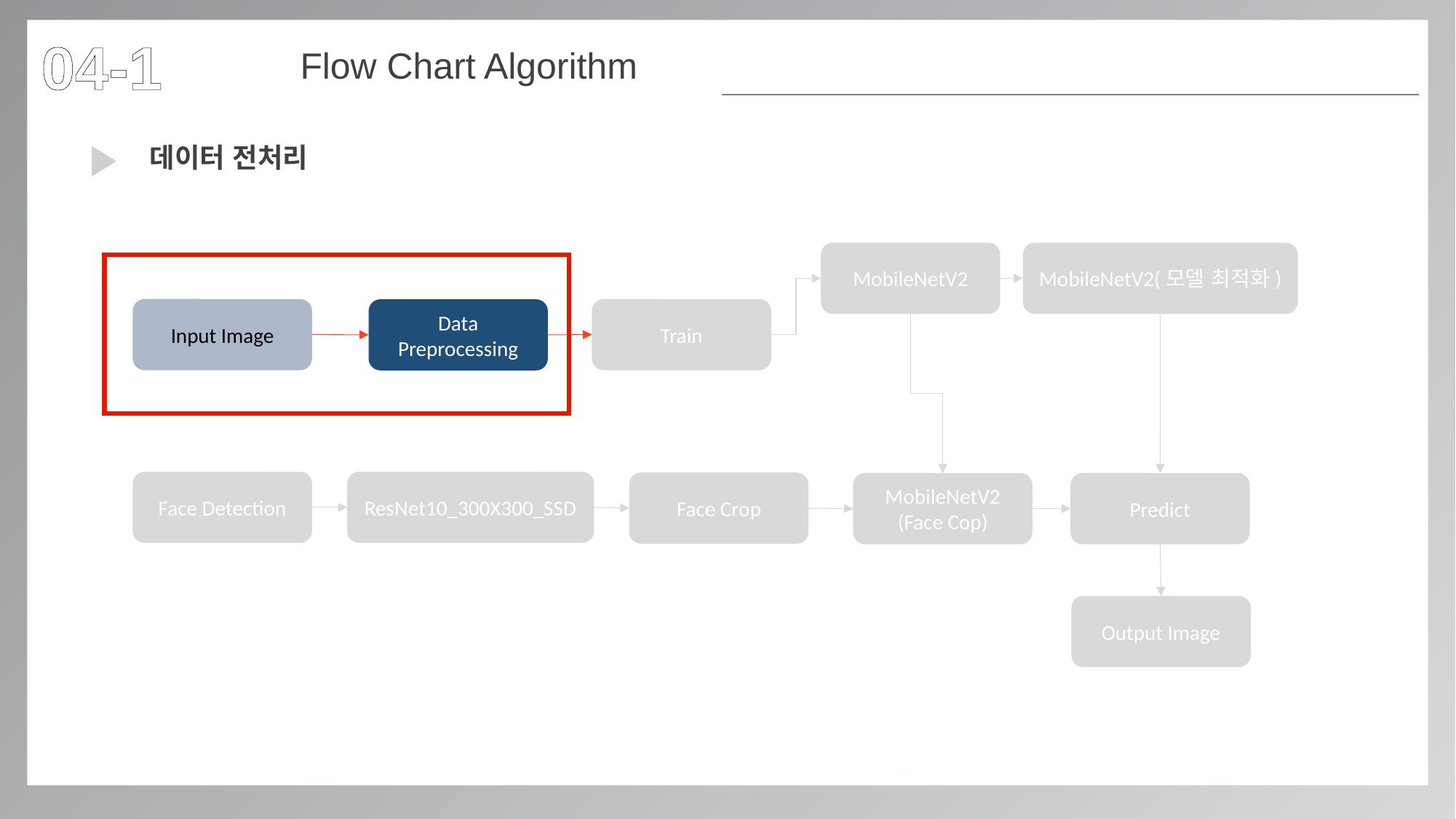

04-1
Flow Chart Algorithm
▶
데이터 전처리
MobileNetV2
MobileNetV2(모델 최적화)
Input Image
Train
Data Preprocessing
ResNet10_300X300_SSD
Face Detection
Face Crop
MobileNetV2
(Face Cop)
Predict
Output Image